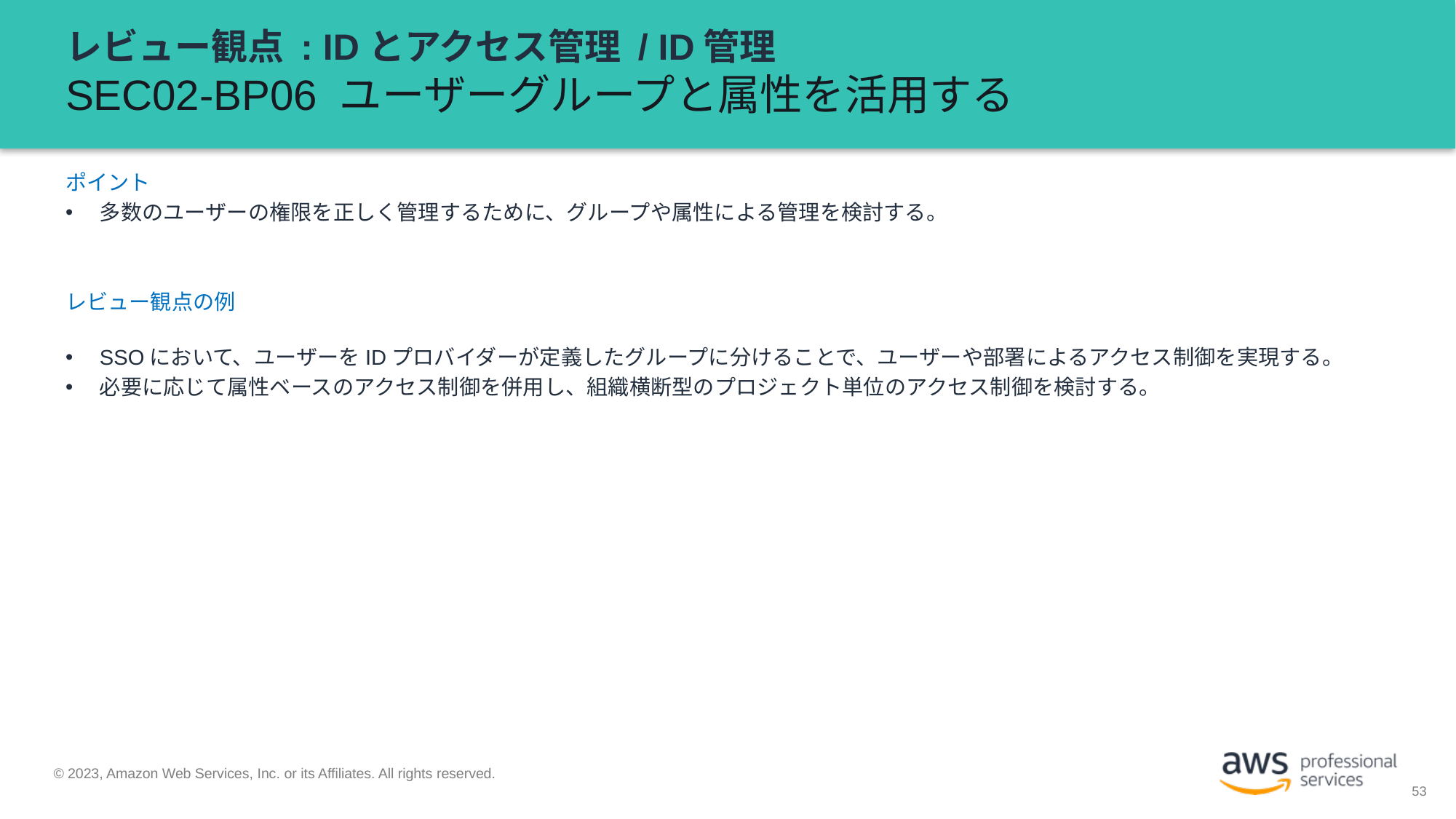

# レビュー観点 : IDとアクセス管理 / ID管理 SEC02-BP06 ユーザーグループと属性を活用する
ポイント
多数のユーザーの権限を正しく管理するために、グループや属性による管理を検討する。

レビュー観点の例

SSOにおいて、ユーザーをIDプロバイダーが定義したグループに分けることで、ユーザーや部署によるアクセス制御を実現する。
必要に応じて属性ベースのアクセス制御を併用し、組織横断型のプロジェクト単位のアクセス制御を検討する。